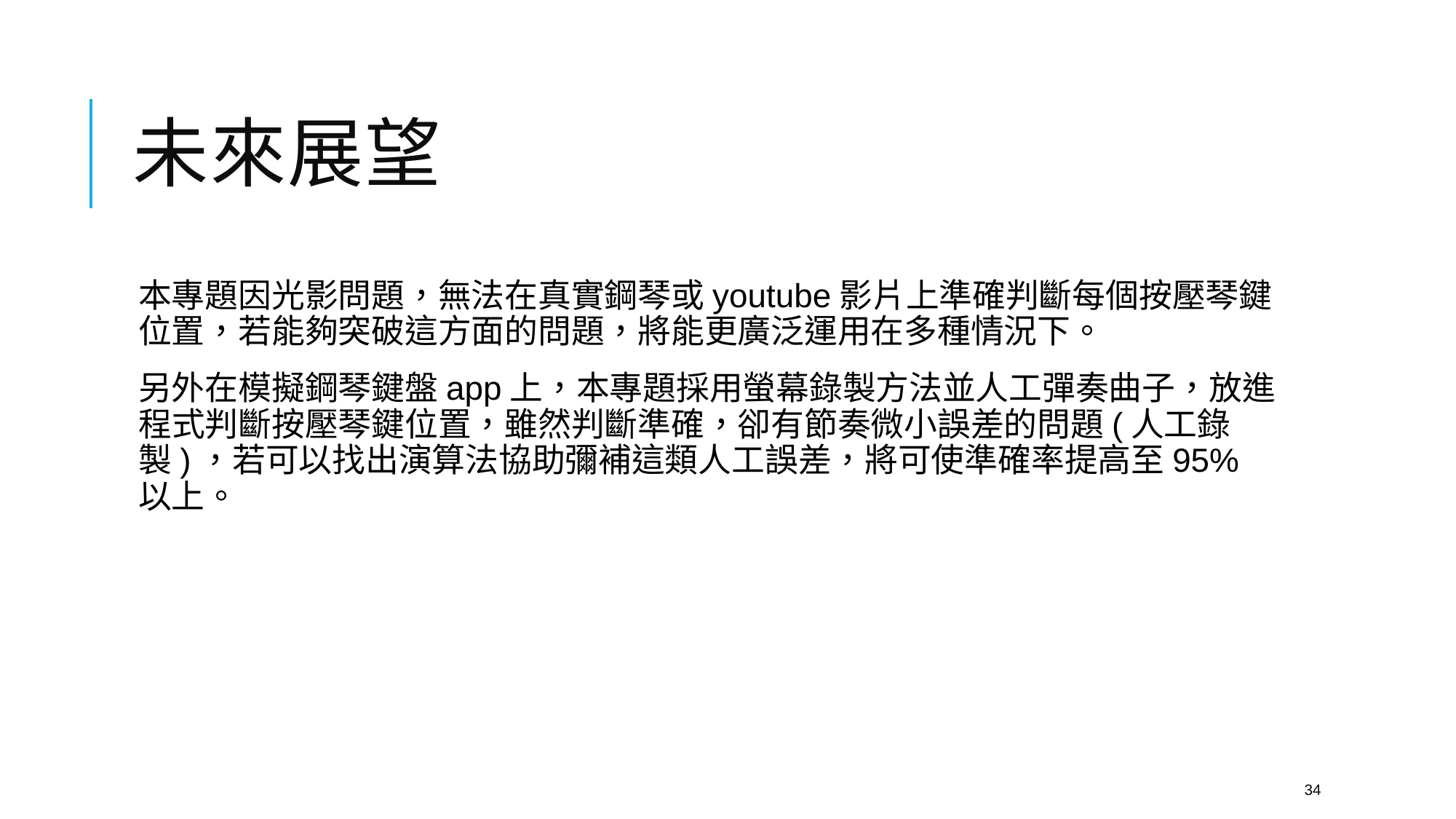

# 未來展望
本專題因光影問題，無法在真實鋼琴或youtube影片上準確判斷每個按壓琴鍵位置，若能夠突破這方面的問題，將能更廣泛運用在多種情況下。
另外在模擬鋼琴鍵盤app上，本專題採用螢幕錄製方法並人工彈奏曲子，放進程式判斷按壓琴鍵位置，雖然判斷準確，卻有節奏微小誤差的問題(人工錄製)，若可以找出演算法協助彌補這類人工誤差，將可使準確率提高至95%以上。
34